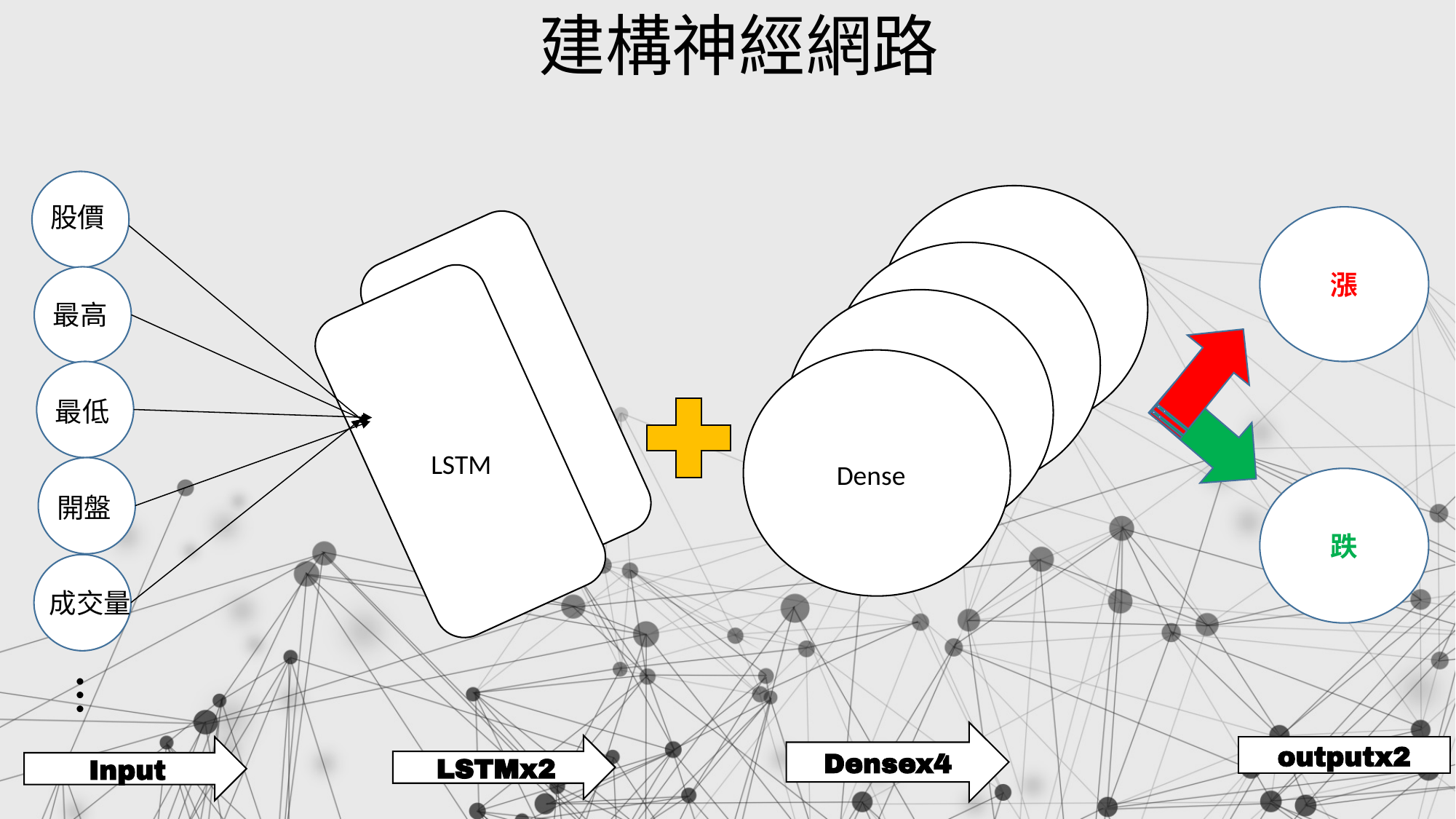

# 建構神經網路

股價
漲

最高

最低

LSTM
Dense

跌
開盤

成交量
…
Densex4
LSTMx2
Input
outputx2